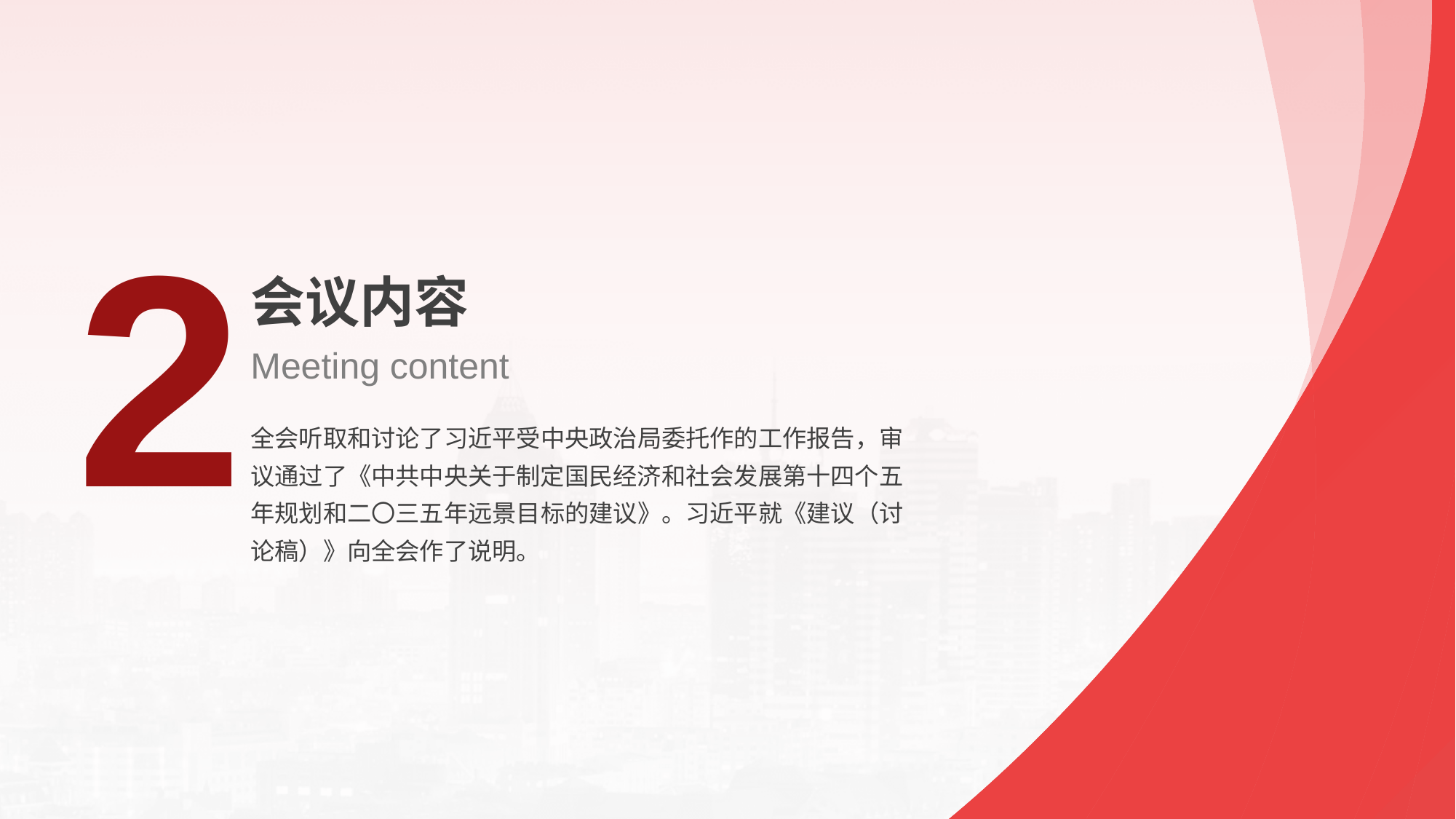

2
会议内容
Meeting content
全会听取和讨论了习近平受中央政治局委托作的工作报告，审议通过了《中共中央关于制定国民经济和社会发展第十四个五年规划和二〇三五年远景目标的建议》。习近平就《建议（讨论稿）》向全会作了说明。